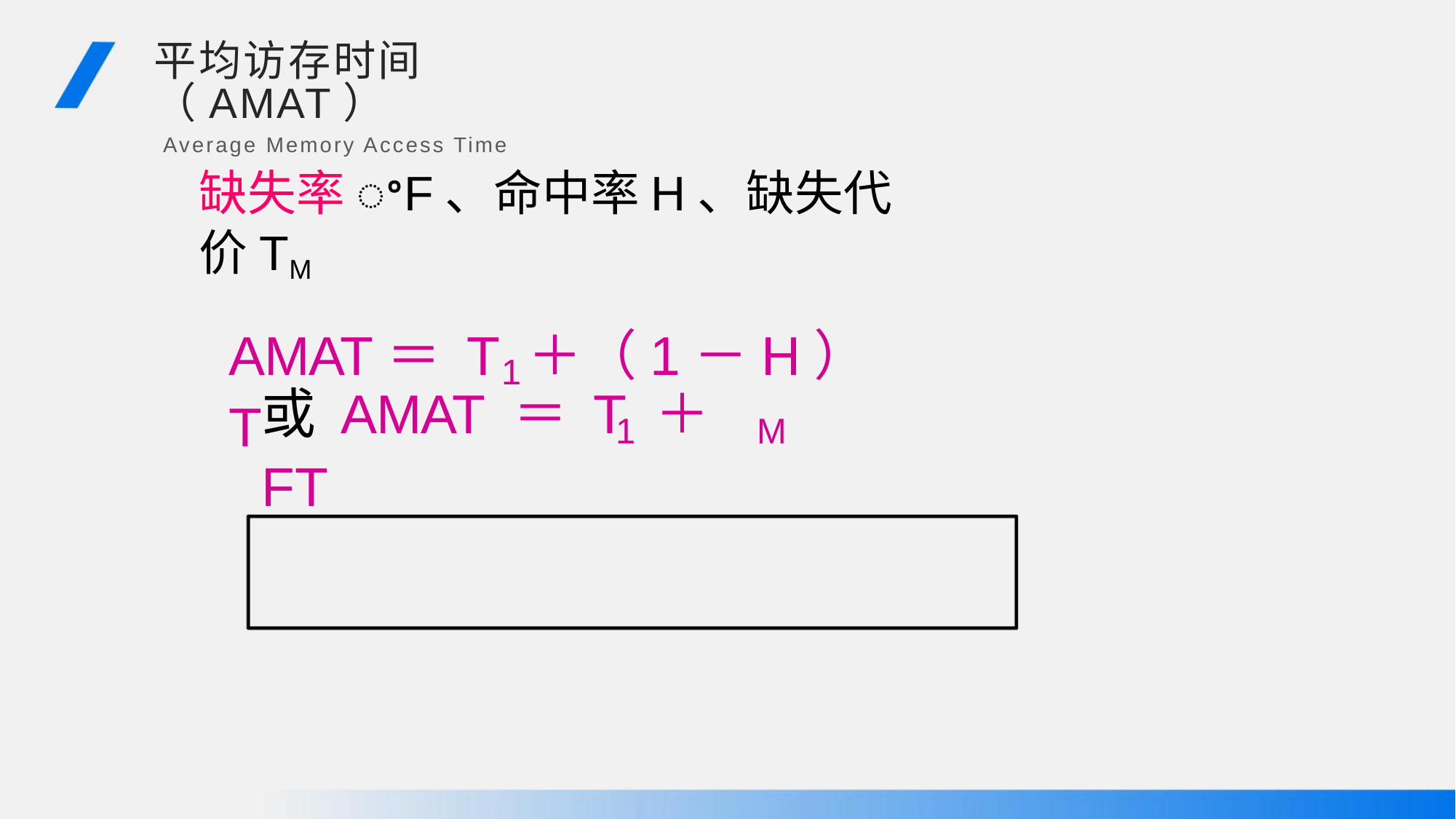

平均访存时间（AMAT）
Average Memory Access Time
缺失率ꢀF、命中率H、缺失代价TM
AMAT＝ T ＋（1－H）T
1
或 AMAT ＝ T ＋FT
1
M